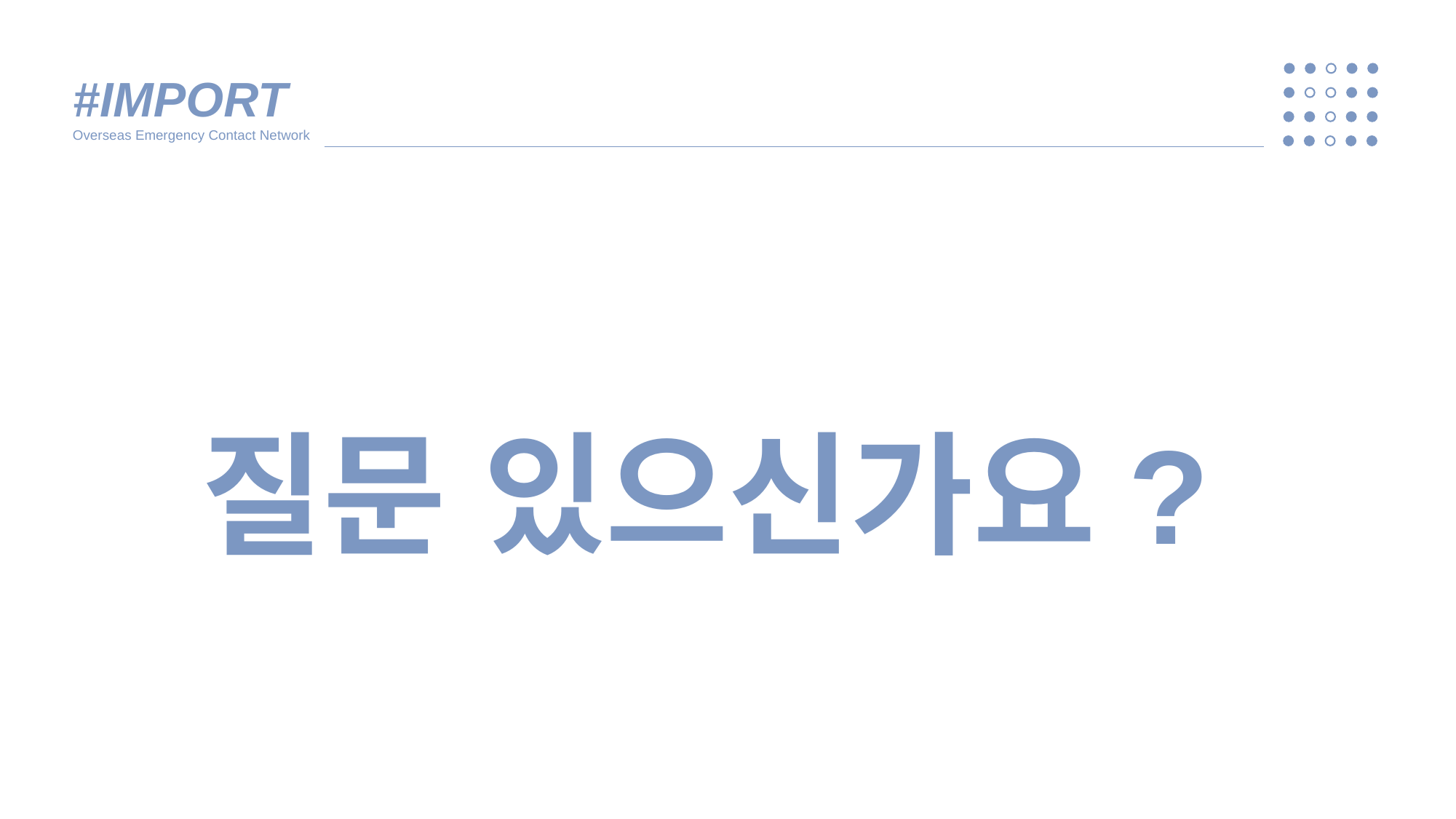

#IMPORT
Overseas Emergency Contact Network

질문 있으신가요?